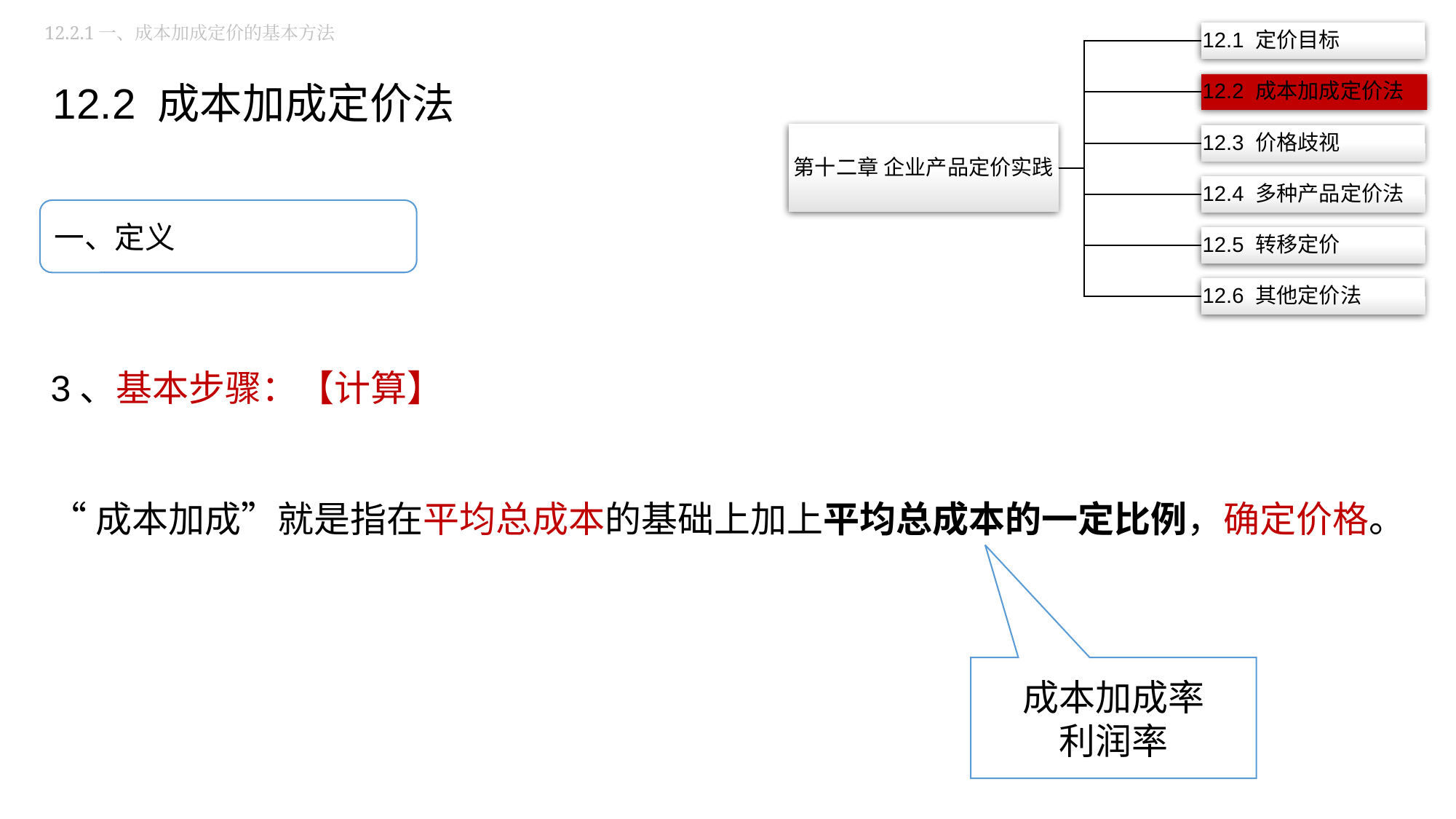

第十二章 企业产品定价实践
12.1 定价目标
12.2 成本加成定价法
12.3 价格歧视
12.4 多种产品定价法
12.5 转移定价
12.6 其他定价法
12.2.1一、成本加成定价的基本方法
12.2 成本加成定价法
一、定义
3、基本步骤：【计算】

“成本加成”就是指在平均总成本的基础上加上平均总成本的一定比例，确定价格。
成本加成率
利润率